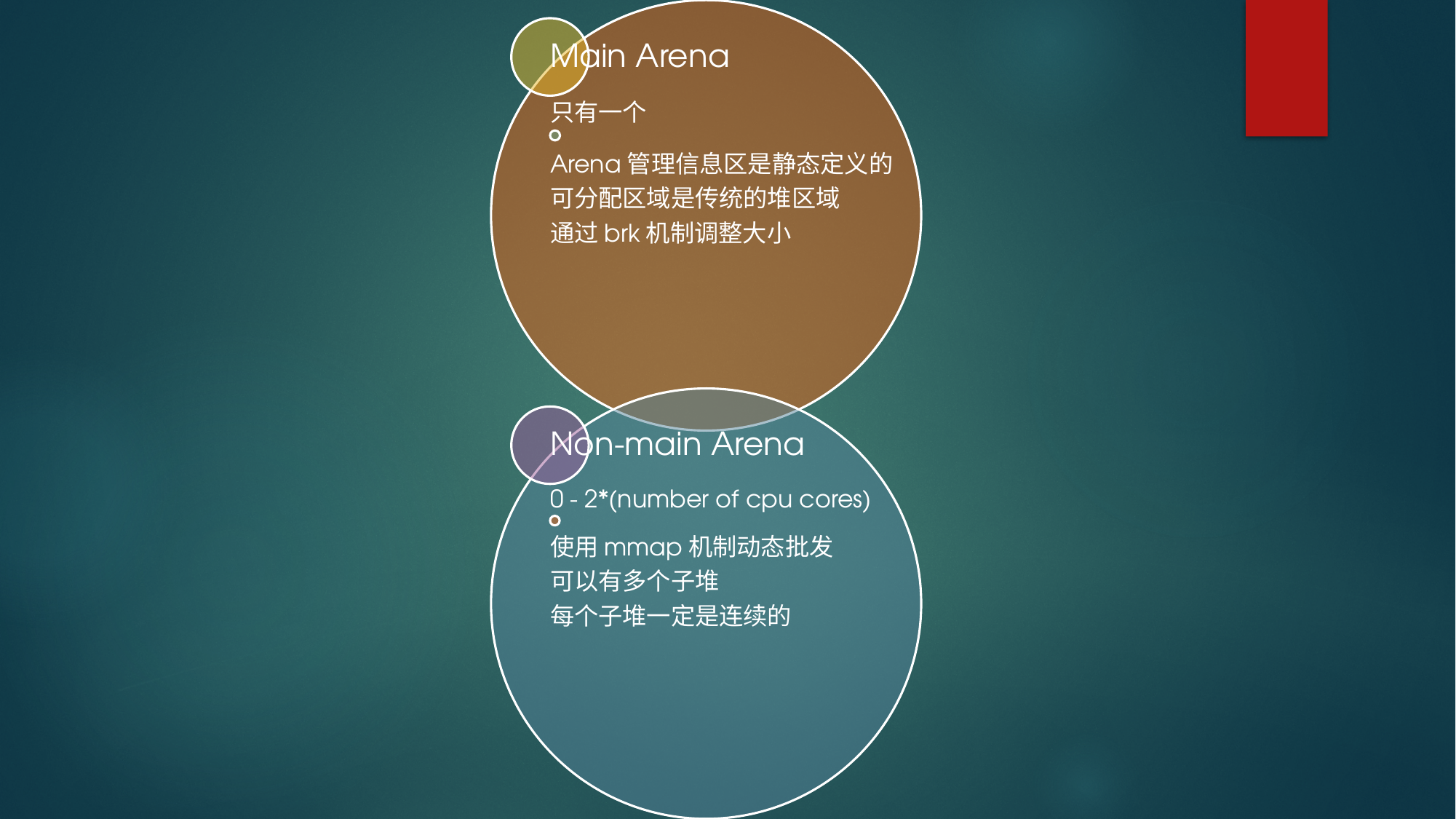

Main Arena
只有一个
Arena管理信息区是静态定义的
可分配区域是传统的堆区域
通过brk机制调整大小
Non-main Arena
0 - 2*(number of cpu cores)
使用mmap机制动态批发
可以有多个子堆
每个子堆一定是连续的